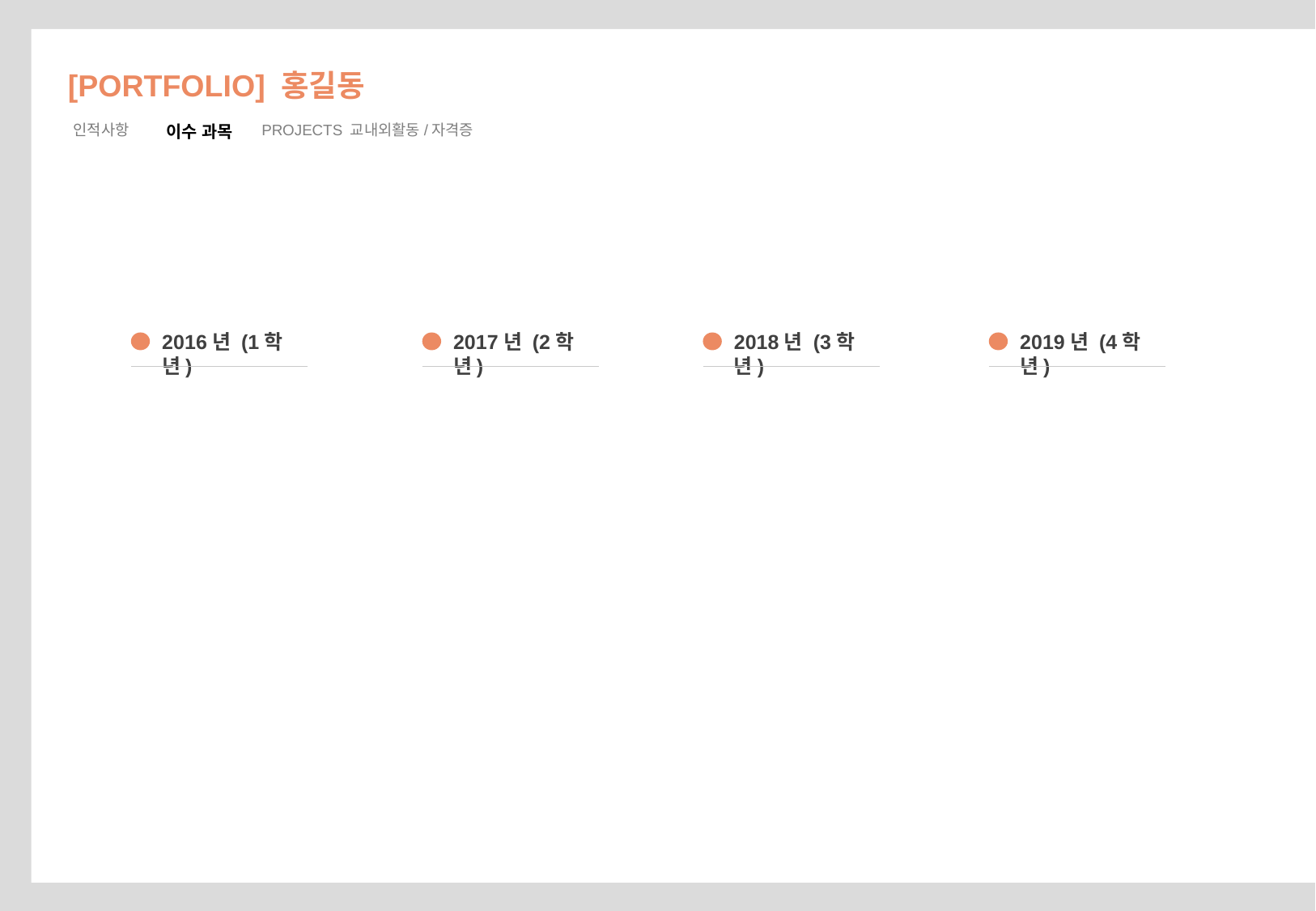

[PORTFOLIO] 홍길동

인적사항
이수 과목
PROJECTS
교내외활동/자격증
2016년 (1학년)

2017년 (2학년)

2018년 (3학년)

2019년 (4학년)